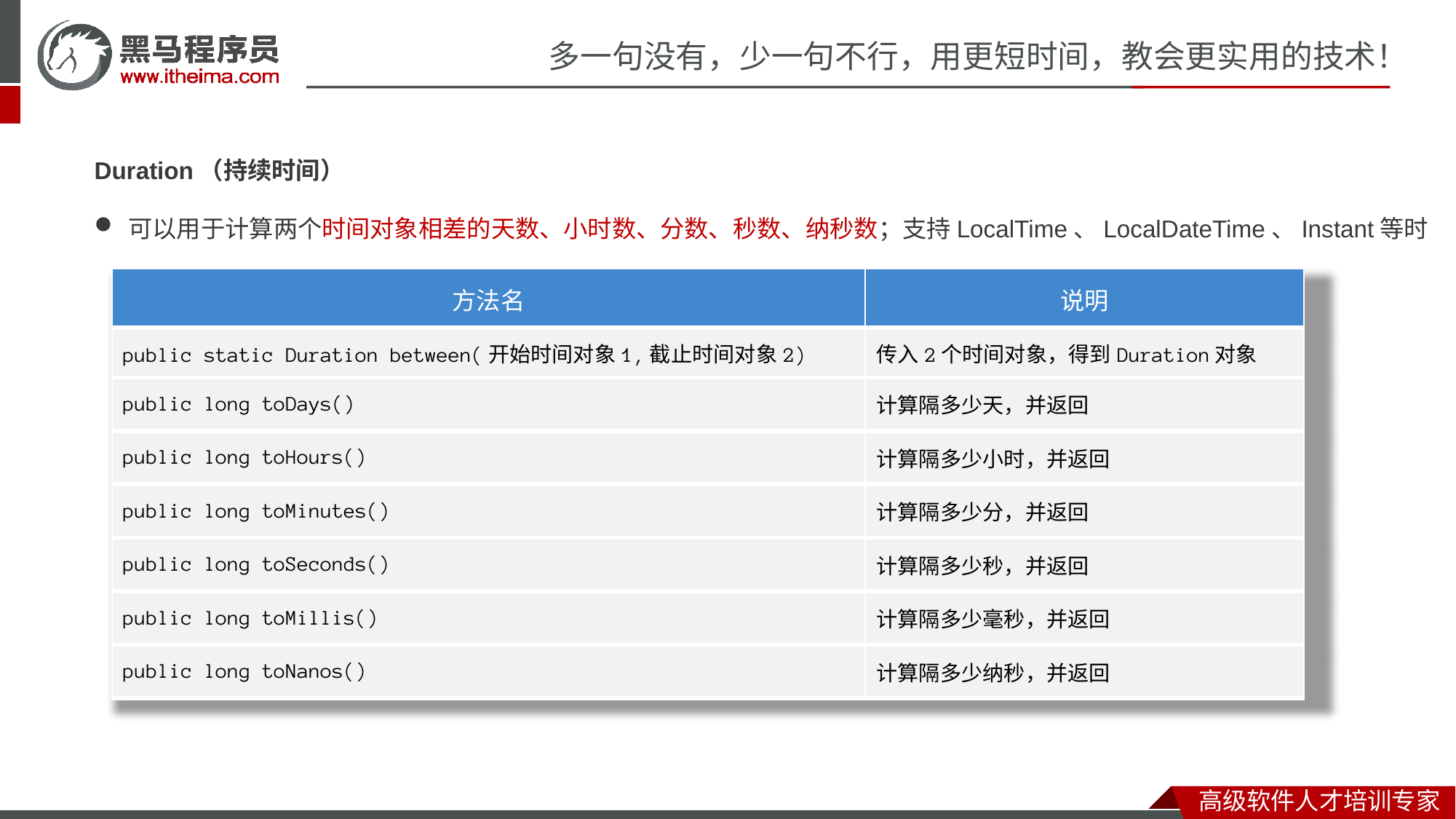

Duration（持续时间）
可以用于计算两个时间对象相差的天数、小时数、分数、秒数、纳秒数；支持LocalTime、LocalDateTime、Instant等时间。
| 方法名 | 说明 |
| --- | --- |
| public static Duration between(开始时间对象1,截止时间对象2) | 传入2个时间对象，得到Duration对象 |
| public long toDays() | 计算隔多少天，并返回 |
| public long toHours() | 计算隔多少小时，并返回 |
| public long toMinutes() | 计算隔多少分，并返回 |
| public long toSeconds() | 计算隔多少秒，并返回 |
| public long toMillis() | 计算隔多少毫秒，并返回 |
| public long toNanos() | 计算隔多少纳秒，并返回 |